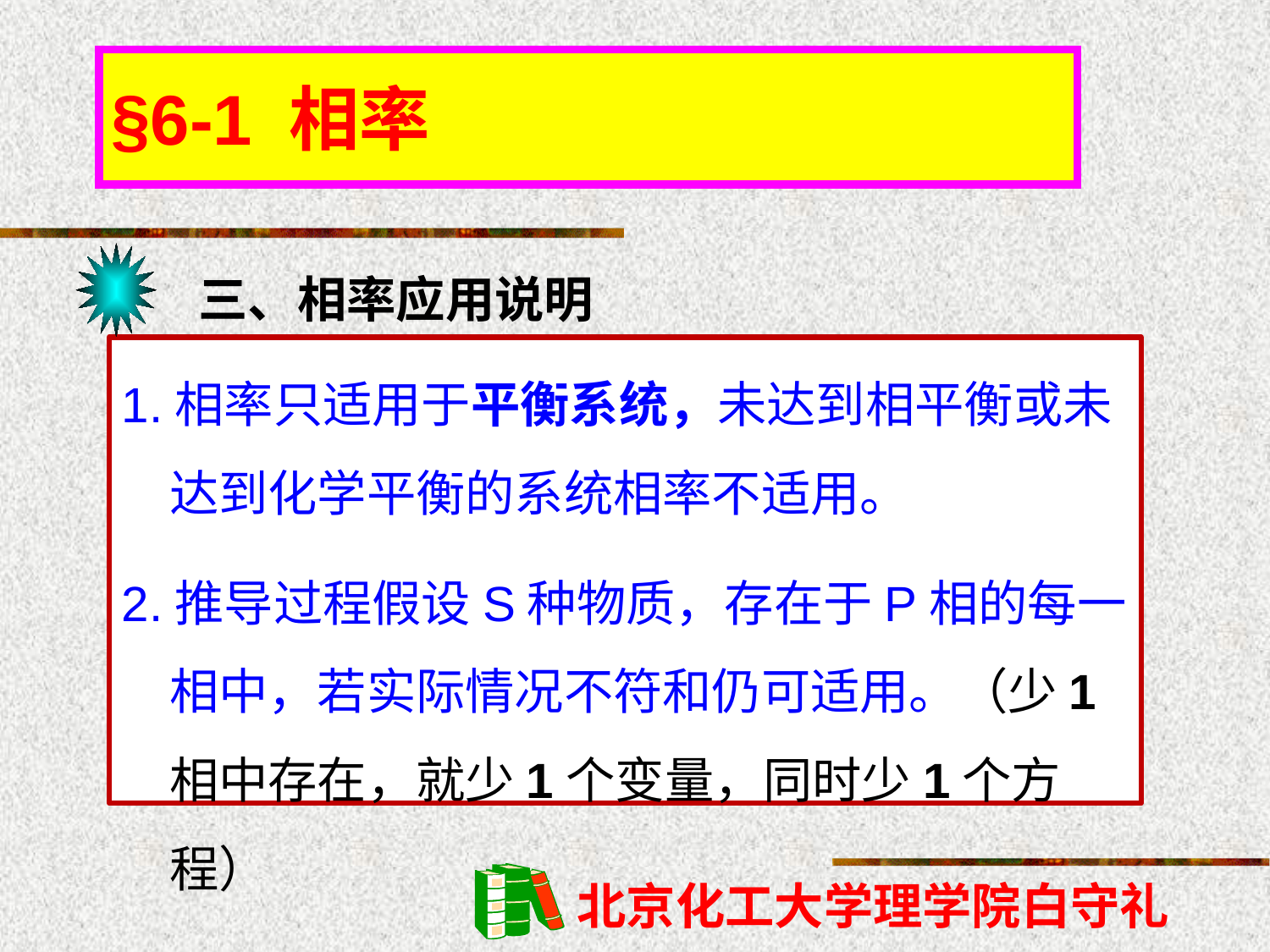

§6-1 相率

三、相率应用说明
1.相率只适用于平衡系统，未达到相平衡或未达到化学平衡的系统相率不适用。
2.推导过程假设S种物质，存在于P相的每一相中，若实际情况不符和仍可适用。（少1相中存在，就少1个变量，同时少1个方程）